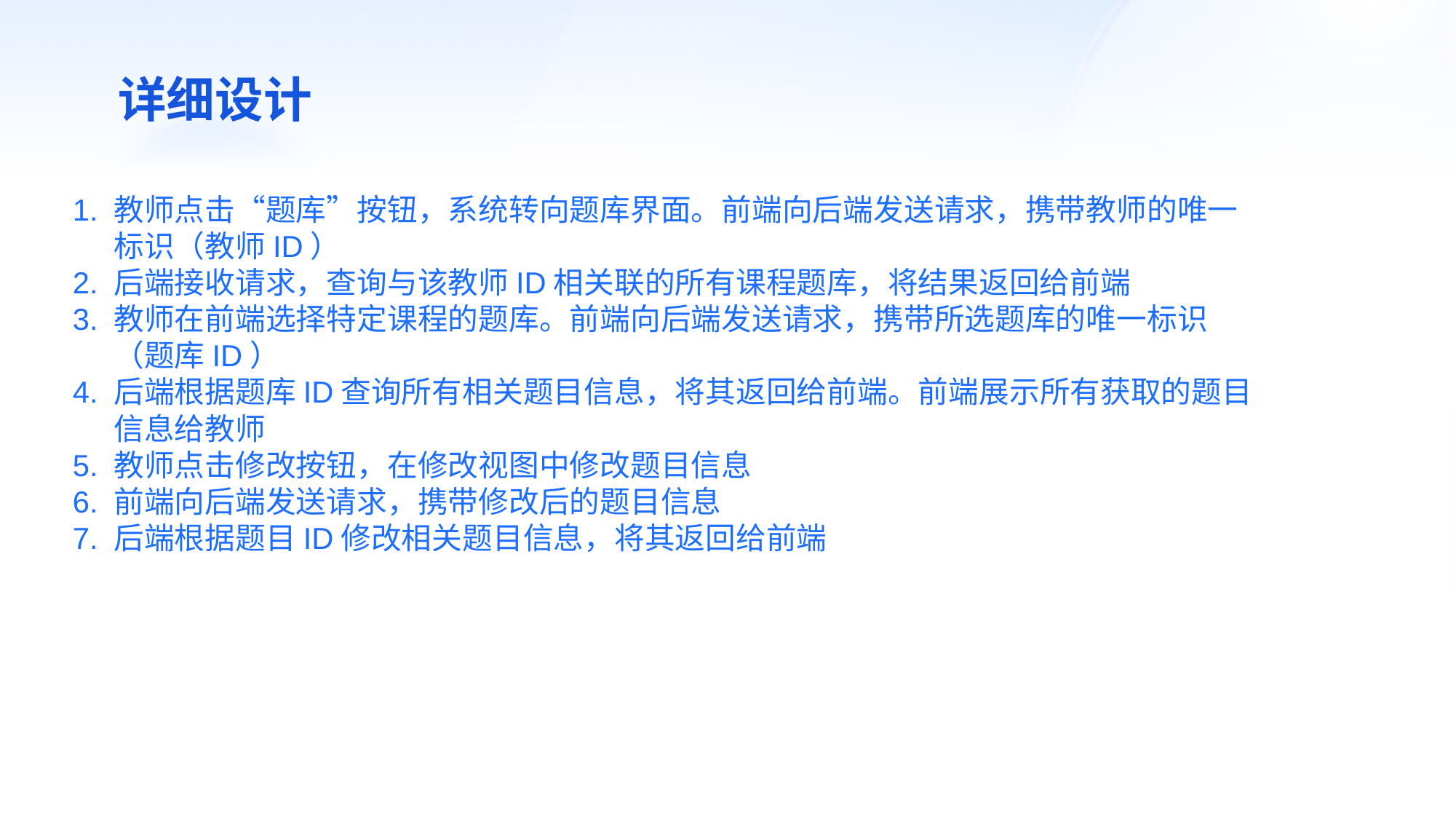

详细设计
教师点击“题库”按钮，系统转向题库界面。前端向后端发送请求，携带教师的唯一标识（教师ID）
后端接收请求，查询与该教师ID相关联的所有课程题库，将结果返回给前端
教师在前端选择特定课程的题库。前端向后端发送请求，携带所选题库的唯一标识（题库ID）
后端根据题库ID查询所有相关题目信息，将其返回给前端。前端展示所有获取的题目信息给教师
教师点击修改按钮，在修改视图中修改题目信息
前端向后端发送请求，携带修改后的题目信息
后端根据题目ID修改相关题目信息，将其返回给前端